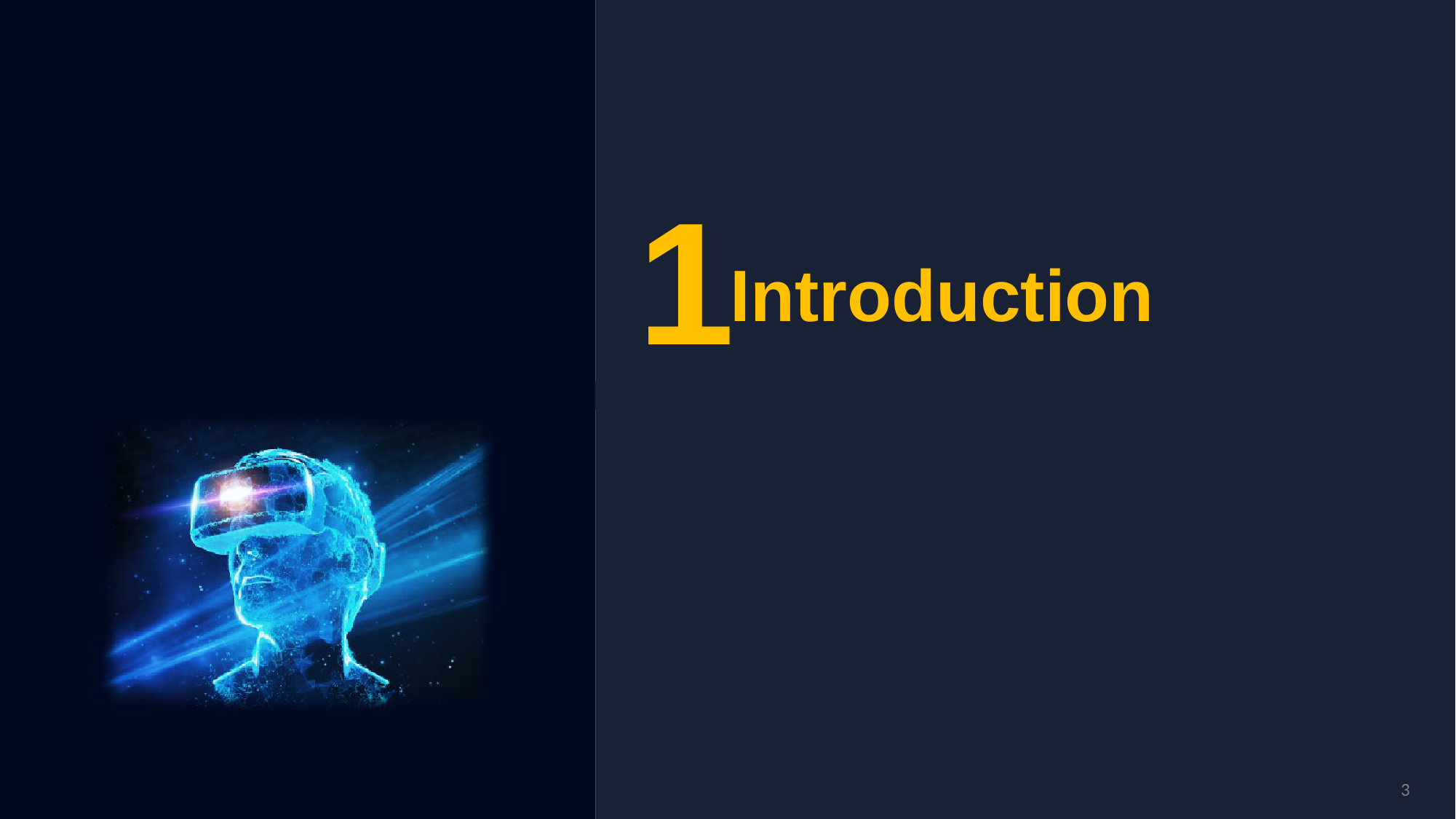

1
Introduction
개요 / 연구 목적
3